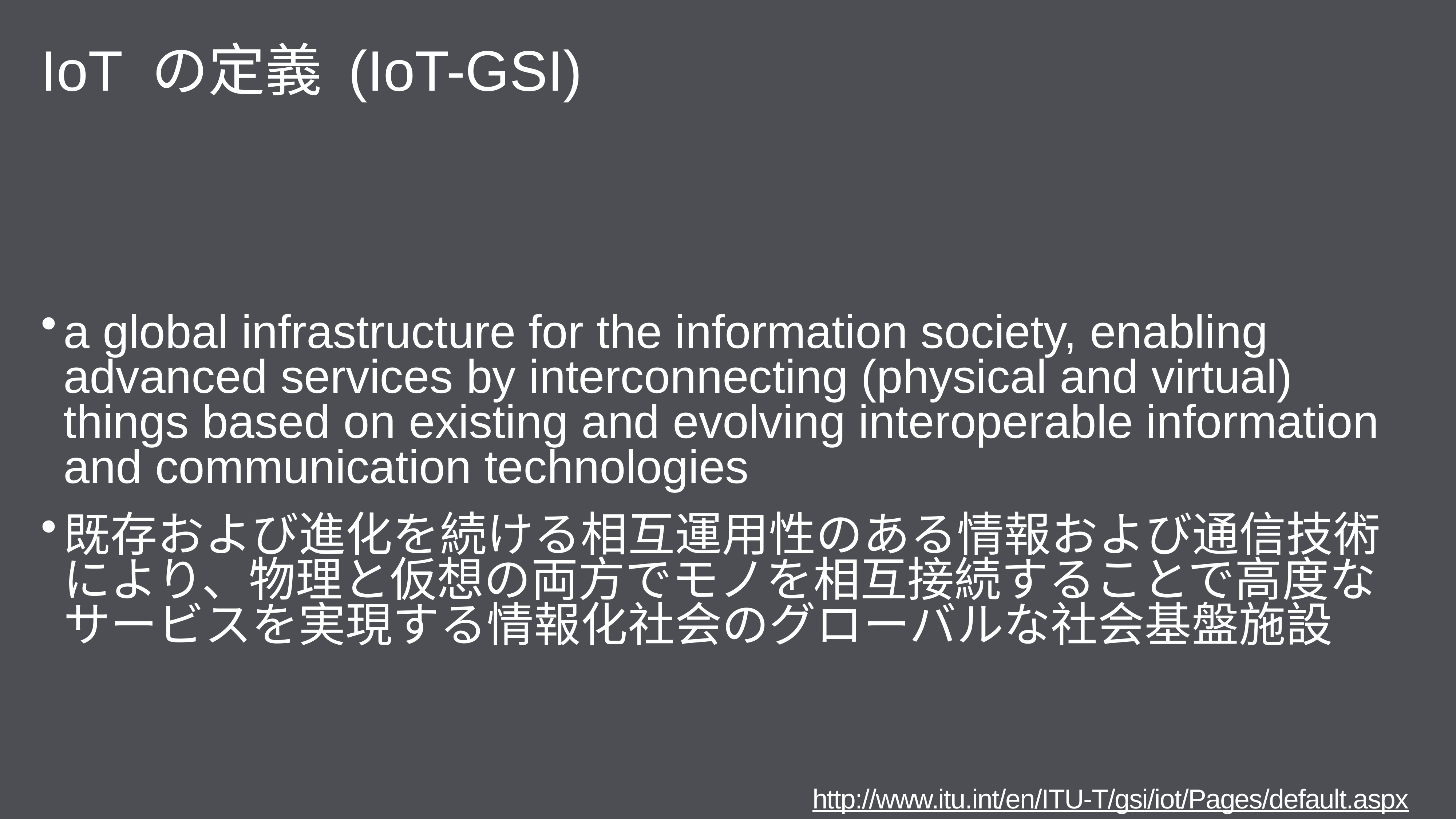

# IoT の定義 (IoT-GSI)
a global infrastructure for the information society, enabling advanced services by interconnecting (physical and virtual) things based on existing and evolving interoperable information and communication technologies
既存および進化を続ける相互運用性のある情報および通信技術により、物理と仮想の両方でモノを相互接続することで高度なサービスを実現する情報化社会のグローバルな社会基盤施設
http://www.itu.int/en/ITU-T/gsi/iot/Pages/default.aspx
7